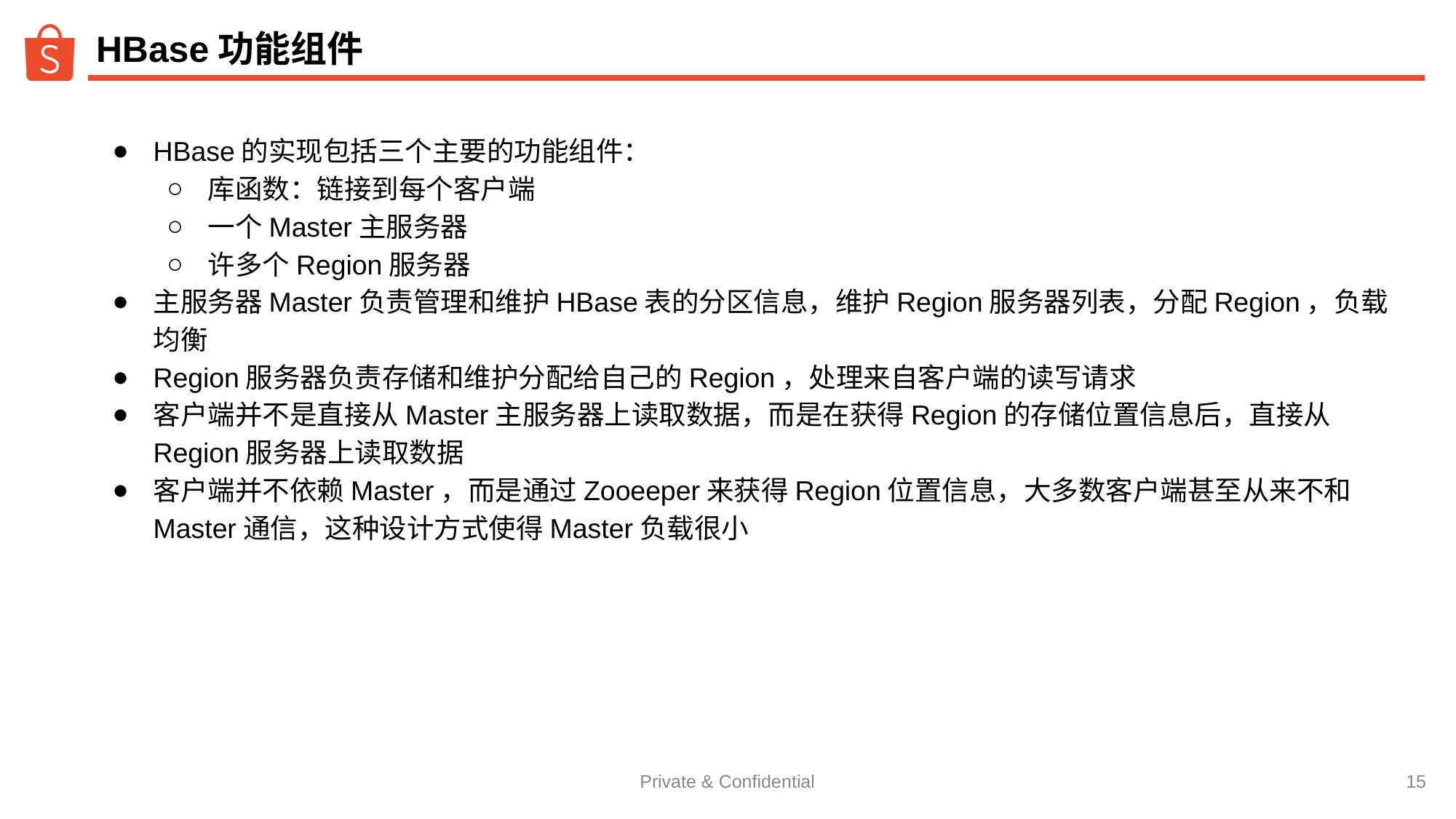

# HBase功能组件
HBase的实现包括三个主要的功能组件：
库函数：链接到每个客户端
一个Master主服务器
许多个Region服务器
主服务器Master负责管理和维护HBase表的分区信息，维护Region服务器列表，分配Region，负载均衡
Region服务器负责存储和维护分配给自己的Region，处理来自客户端的读写请求
客户端并不是直接从Master主服务器上读取数据，而是在获得Region的存储位置信息后，直接从Region服务器上读取数据
客户端并不依赖Master，而是通过Zooeeper来获得Region位置信息，大多数客户端甚至从来不和Master通信，这种设计方式使得Master负载很小

15
Private & Confidential